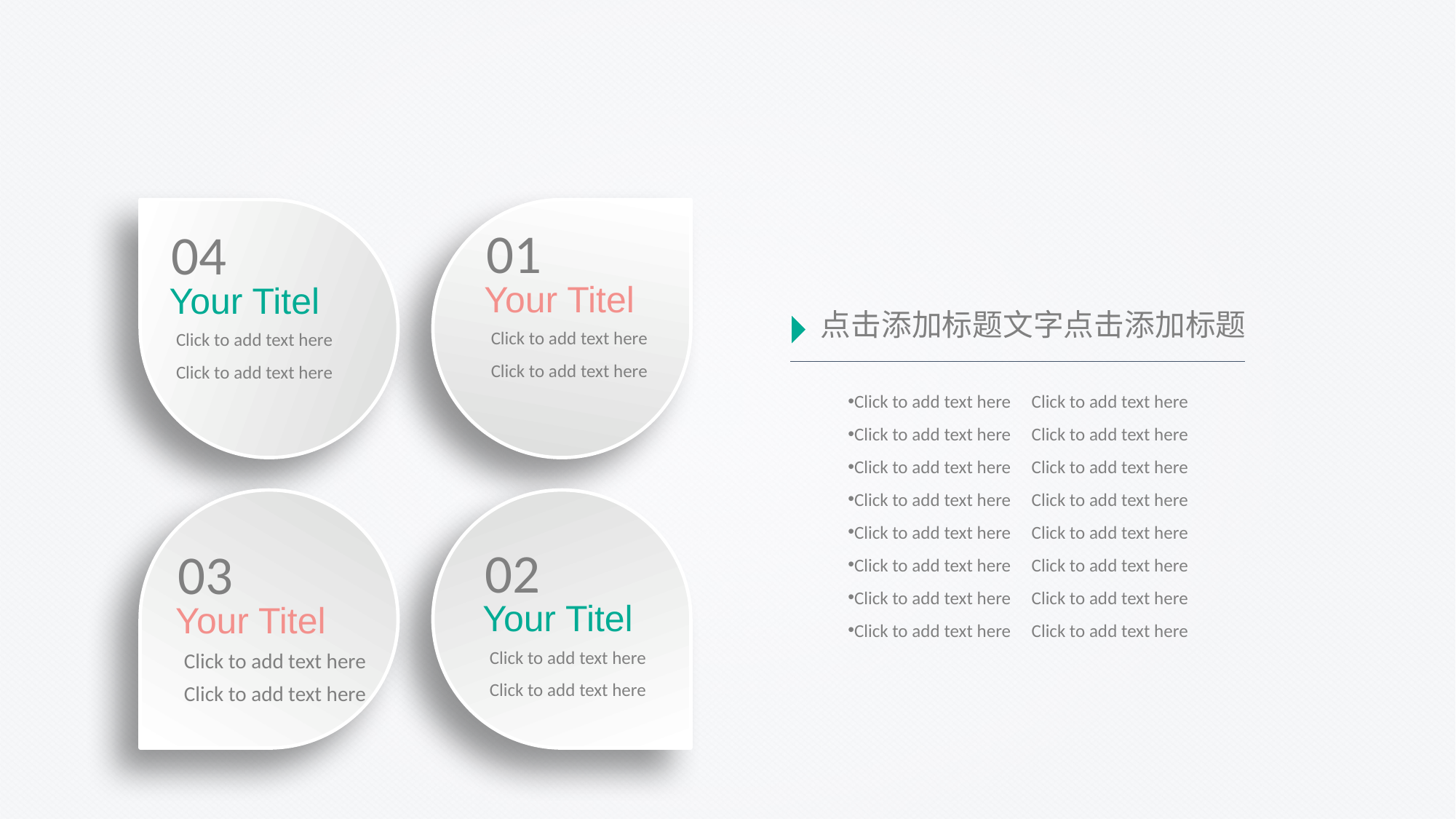

01
Your Titel
Click to add text here
Click to add text here
04
Your Titel
Click to add text here
Click to add text here
点击添加标题文字点击添加标题

Click to add text here     Click to add text here
Click to add text here     Click to add text here
Click to add text here     Click to add text here
Click to add text here     Click to add text here
Click to add text here     Click to add text here
Click to add text here     Click to add text here
Click to add text here     Click to add text here
Click to add text here     Click to add text here

02
Your Titel
Click to add text here
Click to add text here
03
Your Titel
Click to add text here
Click to add text here